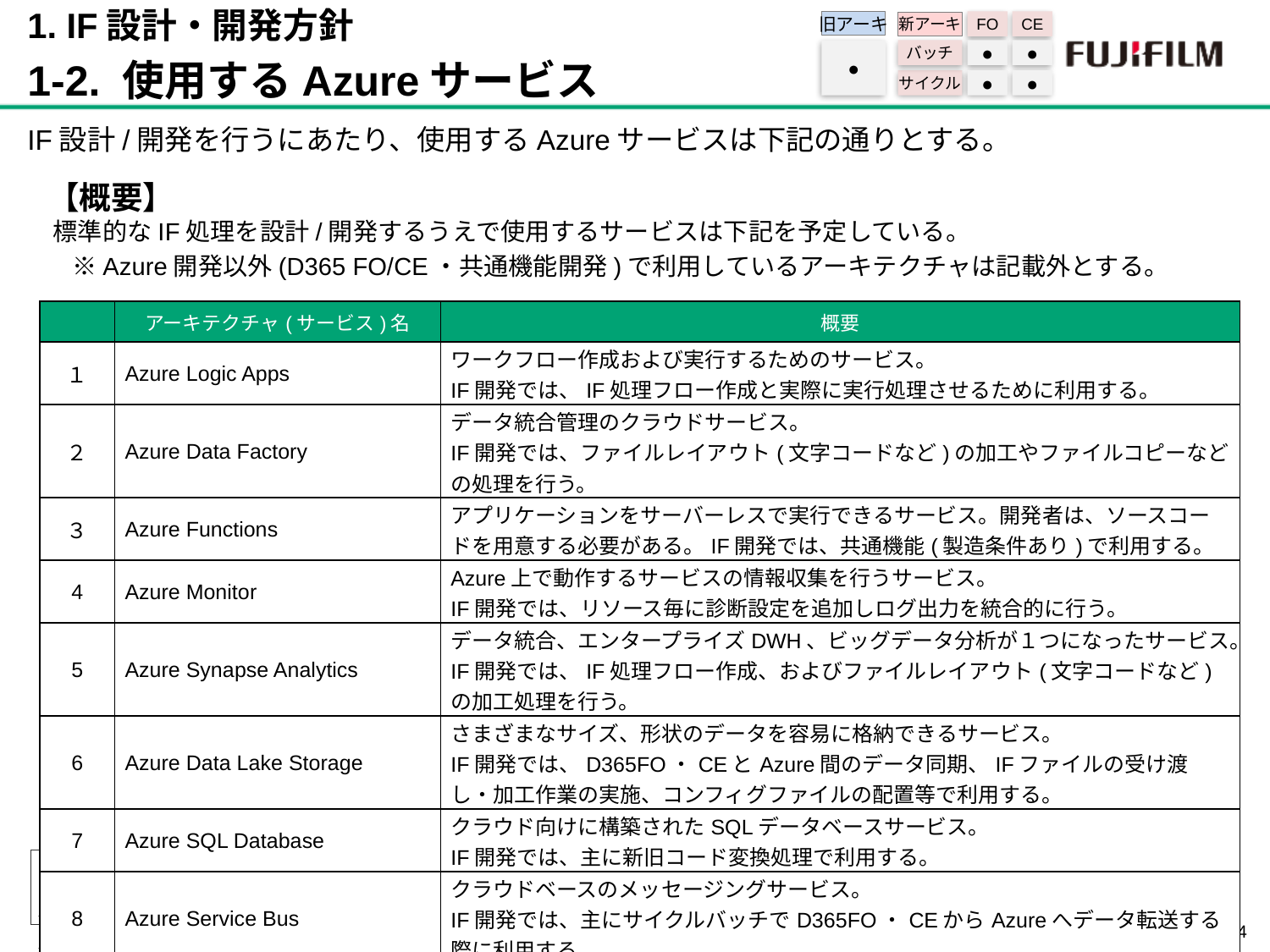

1. IF設計・開発方針
1-2. 使用するAzureサービス
旧アーキ
FO
CE
新アーキ
バッチ
●
●
サイクル
●
●
●
IF設計/開発を行うにあたり、使用するAzureサービスは下記の通りとする。
【概要】
 標準的なIF処理を設計/開発するうえで使用するサービスは下記を予定している。
　※Azure開発以外(D365 FO/CE・共通機能開発)で利用しているアーキテクチャは記載外とする。

|  | アーキテクチャ(サービス)名 | 概要 |
| --- | --- | --- |
| １ | Azure Logic Apps | ワークフロー作成および実行するためのサービス。 IF開発では、IF処理フロー作成と実際に実行処理させるために利用する。 |
| ２ | Azure Data Factory | データ統合管理のクラウドサービス。 IF開発では、ファイルレイアウト(文字コードなど)の加工やファイルコピーなどの処理を行う。 |
| ３ | Azure Functions | アプリケーションをサーバーレスで実行できるサービス。開発者は、ソースコードを用意する必要がある。IF開発では、共通機能(製造条件あり)で利用する。 |
| 4 | Azure Monitor | Azure上で動作するサービスの情報収集を行うサービス。 IF開発では、リソース毎に診断設定を追加しログ出力を統合的に行う。 |
| 5 | Azure Synapse Analytics | データ統合、エンタープライズDWH、ビッグデータ分析が１つになったサービス。 IF開発では、IF処理フロー作成、およびファイルレイアウト(文字コードなど)の加工処理を行う。 |
| 6 | Azure Data Lake Storage | さまざまなサイズ、形状のデータを容易に格納できるサービス。 IF開発では、D365FO・CEとAzure間のデータ同期、IFファイルの受け渡し・加工作業の実施、コンフィグファイルの配置等で利用する。 |
| 7 | Azure SQL Database | クラウド向けに構築されたSQLデータベースサービス。 IF開発では、主に新旧コード変換処理で利用する。 |
| 8 | Azure Service Bus | クラウドベースのメッセージングサービス。 IF開発では、主にサイクルバッチでD365FO・CEからAzureへデータ転送する際に利用する。 |
14